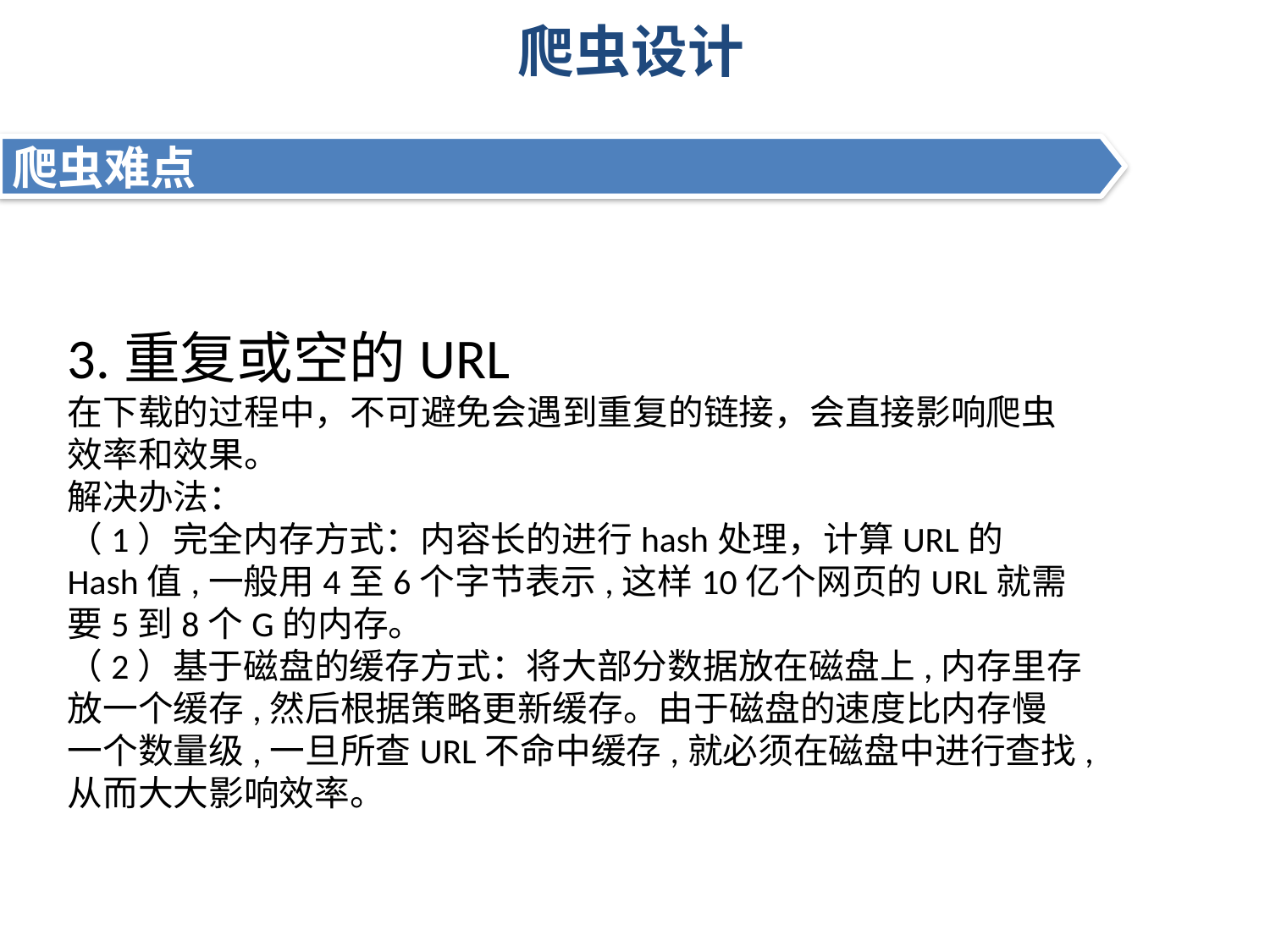

# 爬虫设计
爬虫难点
3.重复或空的URL
在下载的过程中，不可避免会遇到重复的链接，会直接影响爬虫效率和效果。
解决办法：
（1）完全内存方式：内容长的进行hash处理，计算URL的Hash值,一般用4至6个字节表示,这样10亿个网页的URL就需要5到8个G的内存。
（2）基于磁盘的缓存方式：将大部分数据放在磁盘上,内存里存放一个缓存,然后根据策略更新缓存。由于磁盘的速度比内存慢一个数量级,一旦所查URL不命中缓存,就必须在磁盘中进行查找,从而大大影响效率。
13